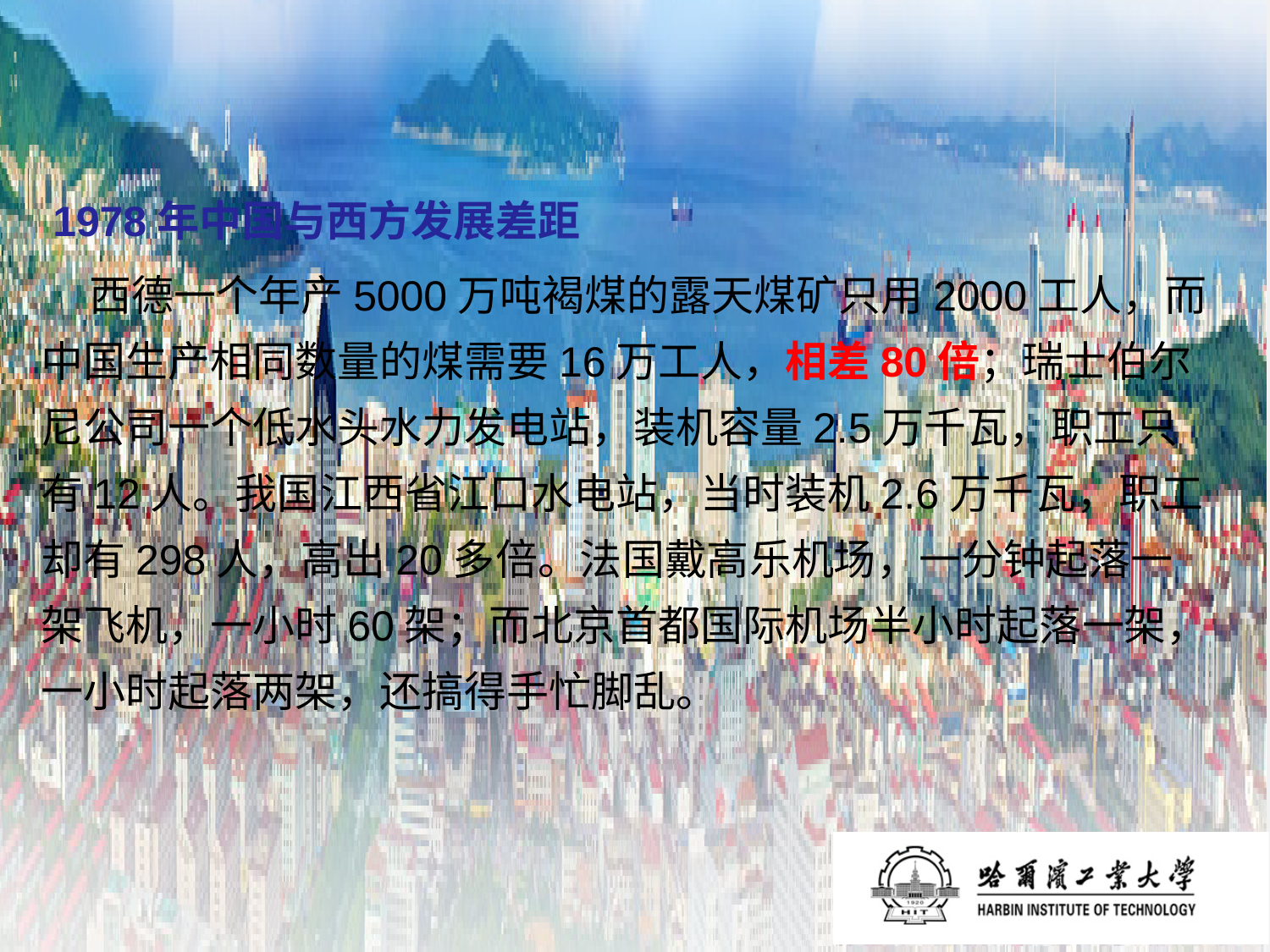

1978年中国与西方发展差距
    西德一个年产5000万吨褐煤的露天煤矿只用2000工人，而中国生产相同数量的煤需要16万工人，相差80倍；瑞士伯尔尼公司一个低水头水力发电站，装机容量2.5万千瓦，职工只有12人。我国江西省江口水电站，当时装机2.6万千瓦，职工却有298人，高出20多倍。法国戴高乐机场，一分钟起落一架飞机，一小时60架；而北京首都国际机场半小时起落一架，一小时起落两架，还搞得手忙脚乱。